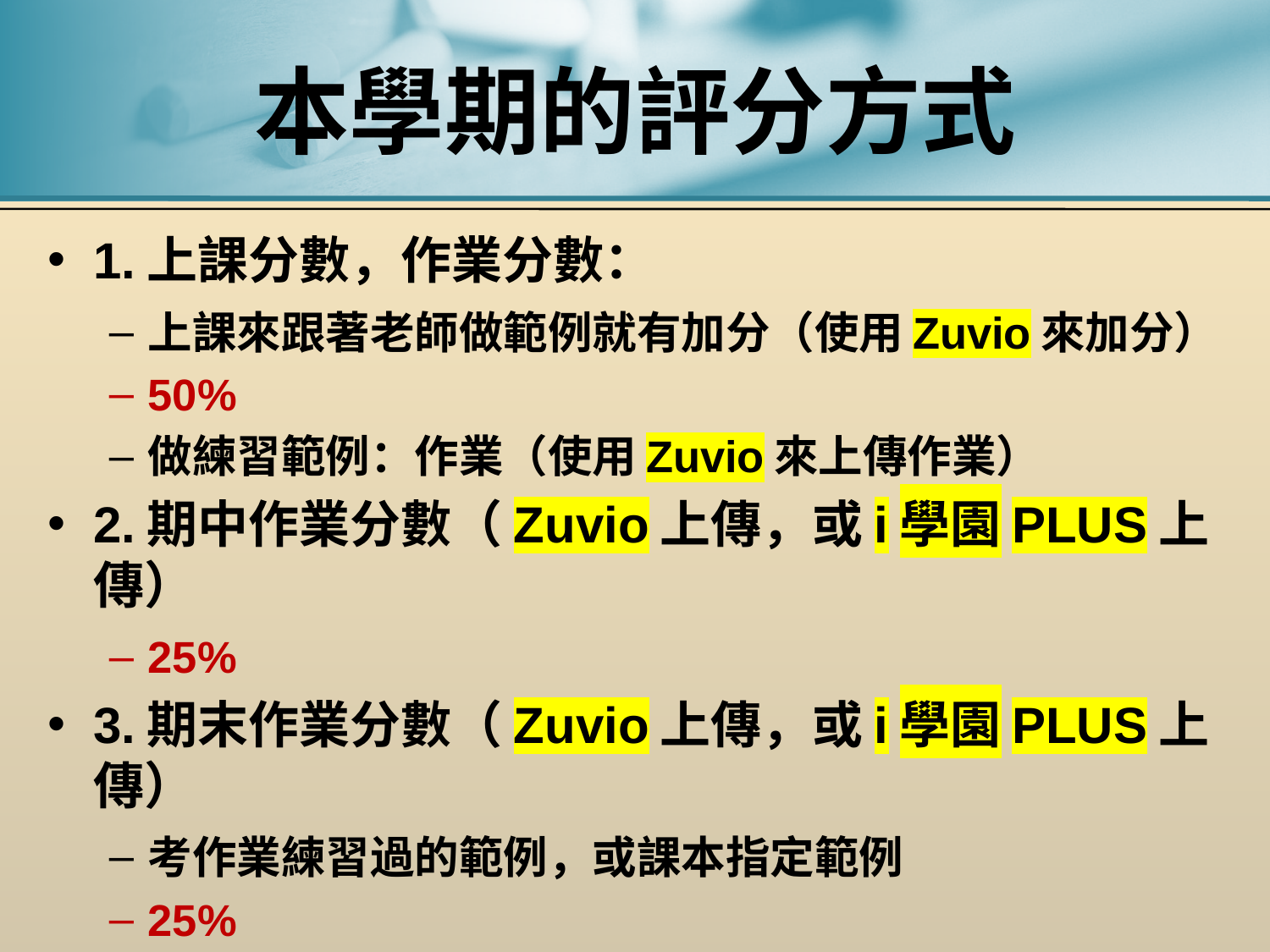

# 本學期的評分方式
1.上課分數，作業分數：
上課來跟著老師做範例就有加分（使用Zuvio來加分）
50%
做練習範例：作業（使用Zuvio來上傳作業）
2.期中作業分數（Zuvio上傳，或i學園PLUS上傳）
25%
3.期末作業分數（Zuvio上傳，或i學園PLUS上傳）
考作業練習過的範例，或課本指定範例
25%